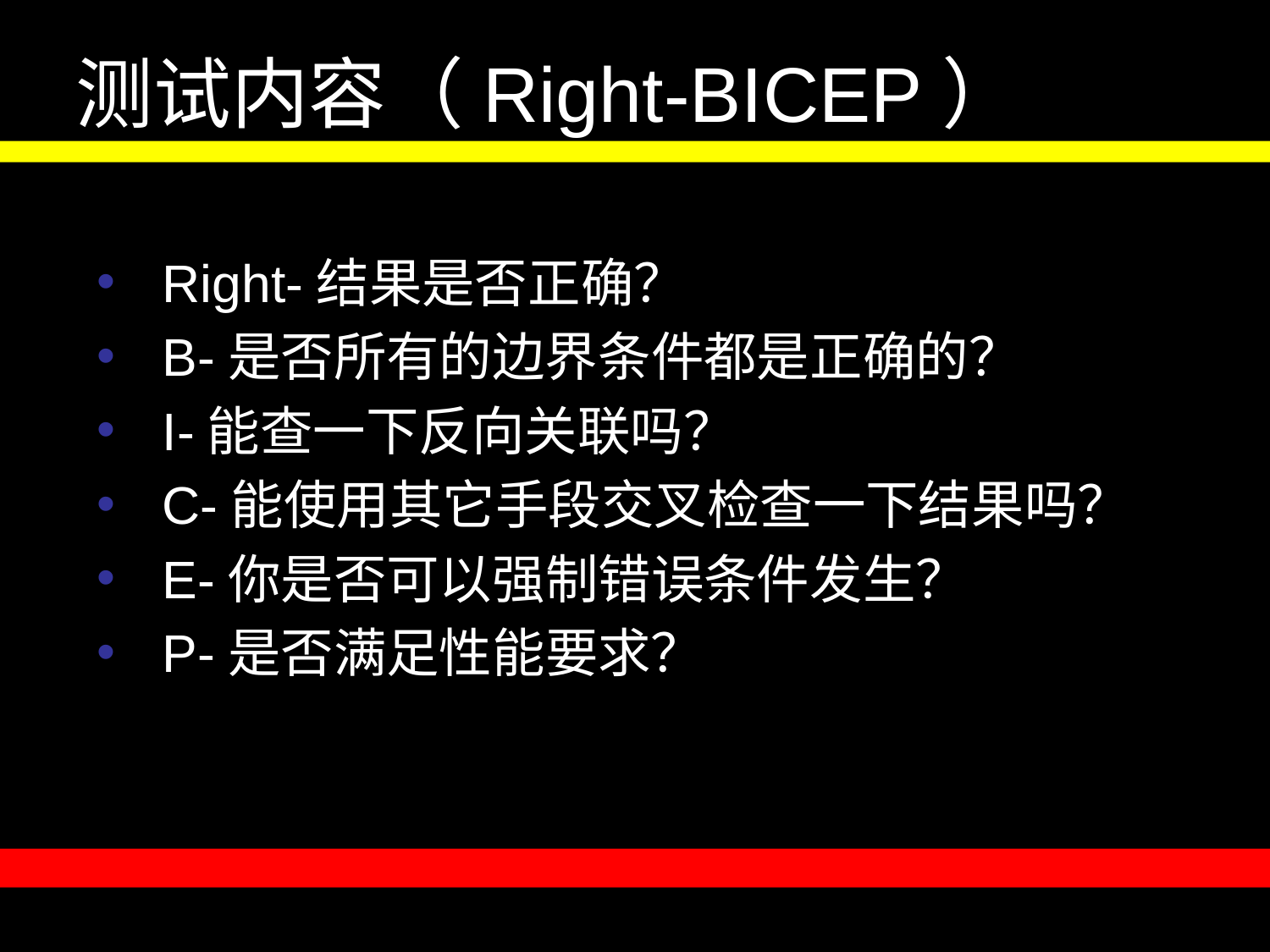

# 测试内容（Right-BICEP）
Right-结果是否正确？
B-是否所有的边界条件都是正确的？
I-能查一下反向关联吗？
C-能使用其它手段交叉检查一下结果吗？
E-你是否可以强制错误条件发生？
P-是否满足性能要求？